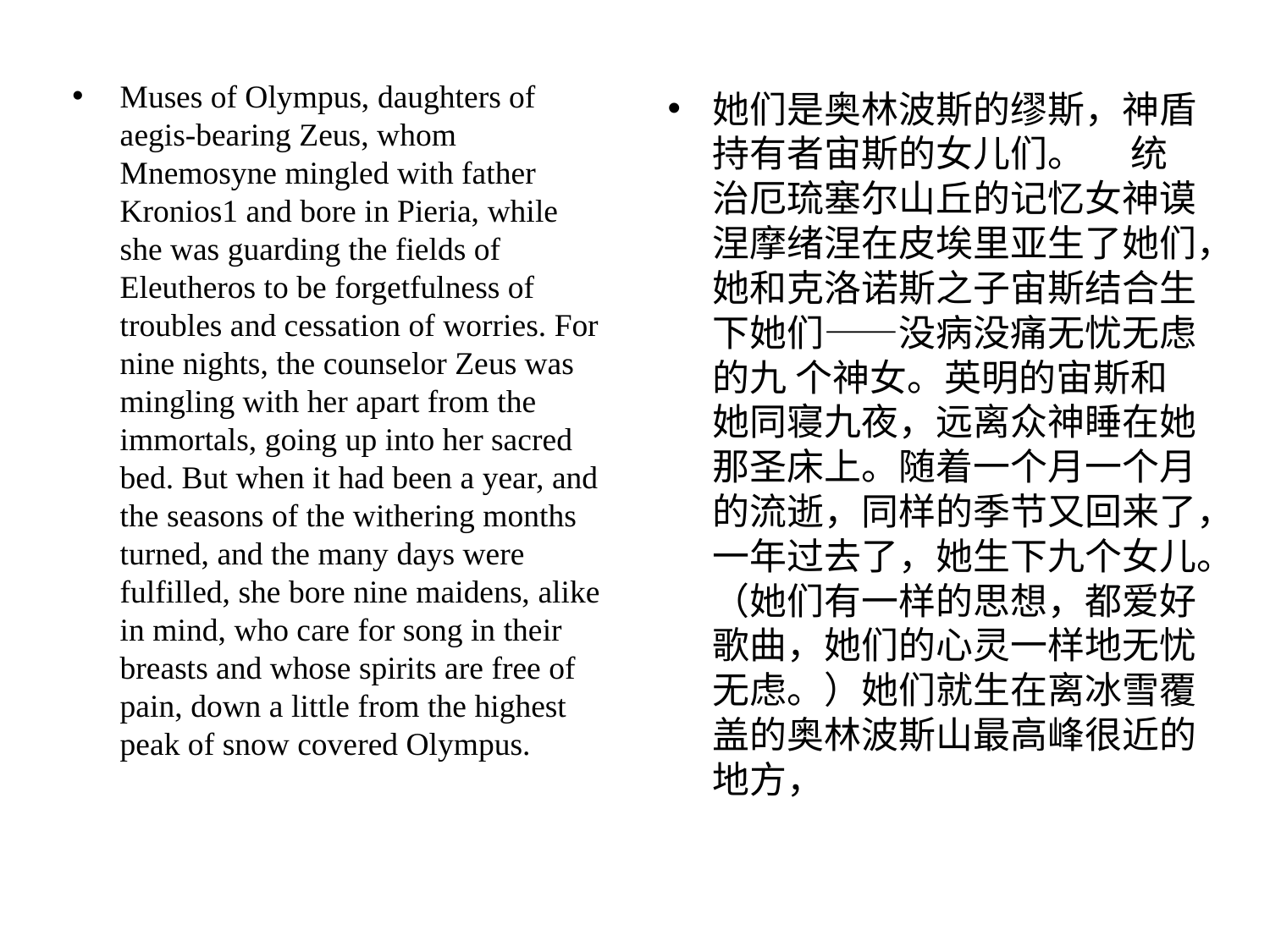

Muses of Olympus, daughters of aegis-bearing Zeus, whom Mnemosyne mingled with father Kronios1 and bore in Pieria, while she was guarding the fields of Eleutheros to be forgetfulness of troubles and cessation of worries. For nine nights, the counselor Zeus was mingling with her apart from the immortals, going up into her sacred bed. But when it had been a year, and the seasons of the withering months turned, and the many days were fulfilled, she bore nine maidens, alike in mind, who care for song in their breasts and whose spirits are free of pain, down a little from the highest peak of snow covered Olympus.
她们是奥林波斯的缪斯，神盾持有者宙斯的⼥⼉们。 　统治厄琉塞尔⼭丘的记忆⼥神谟涅摩绪涅在⽪埃⾥亚⽣了她们，她和克洛诺斯之⼦宙斯结合⽣下她们——没病没痛⽆忧⽆虑的九 个神⼥。英明的宙斯和她同寝九夜，远离众神睡在她那圣床上。随着⼀个⽉⼀个⽉的流逝，同样的季节⼜回来了，⼀年过去了，她⽣下九个⼥⼉。（她们有⼀样的思想，都爱好歌曲，她们的⼼灵⼀样地⽆忧⽆虑。）她们就⽣在离冰雪覆盖的奥林波斯⼭最⾼峰很近的 地⽅，